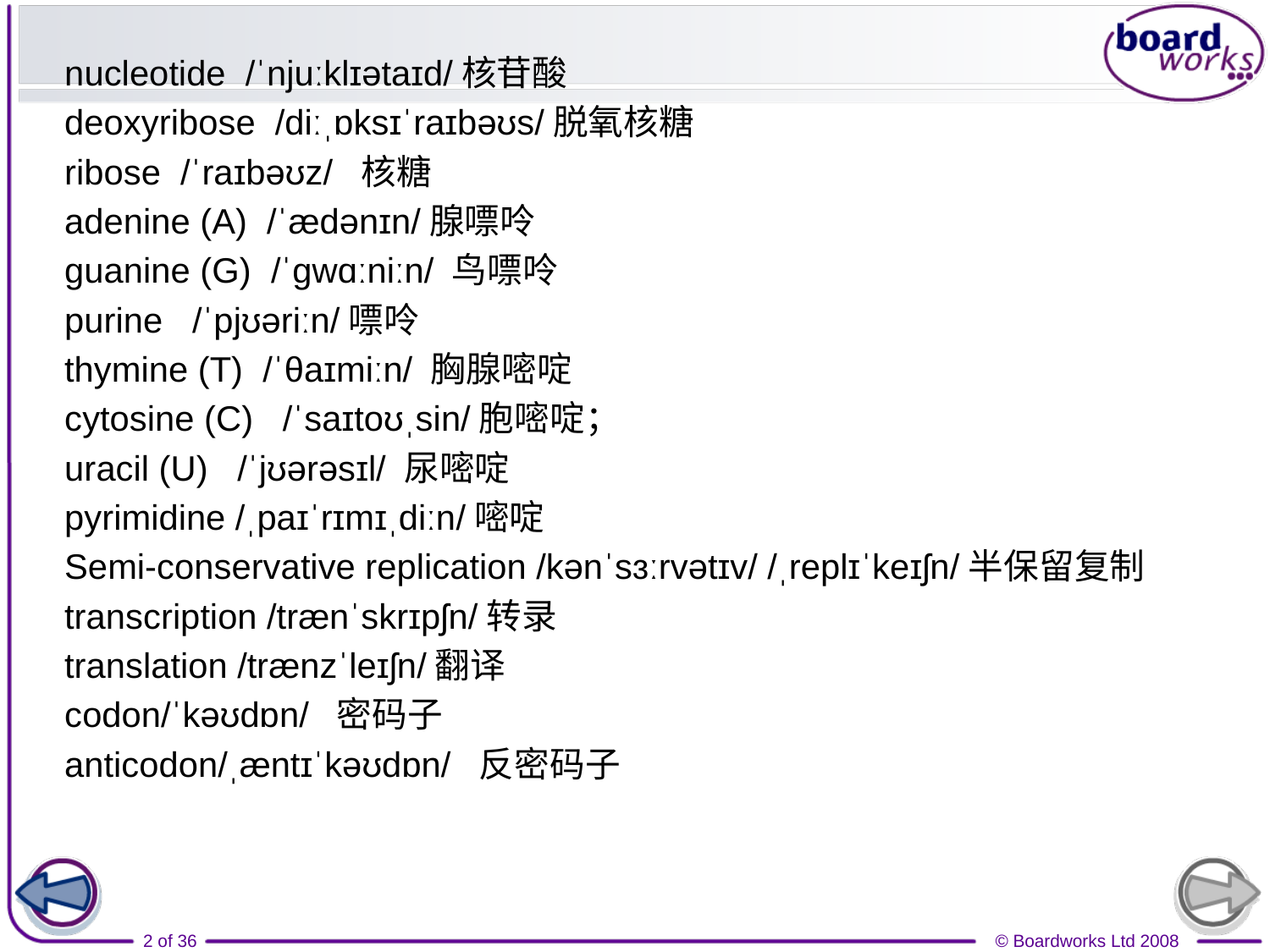

nucleotide  /ˈnjuːklɪətaɪd/核苷酸
deoxyribose  /diːˌɒksɪˈraɪbəʊs/脱氧核糖
ribose  /ˈraɪbəʊz/  核糖
adenine (A)  /ˈædənɪn/腺嘌呤
guanine (G)  /ˈɡwɑːniːn/ 鸟嘌呤
purine   /ˈpjʊəriːn/嘌呤
thymine (T)  /ˈθaɪmiːn/ 胸腺嘧啶
cytosine (C)   /ˈsaɪtoʊˌsin/胞嘧啶；
uracil (U)   /ˈjʊərəsɪl/ 尿嘧啶
pyrimidine /ˌpaɪˈrɪmɪˌdiːn/嘧啶
Semi-conservative replication /kənˈsɜːrvətɪv/ /ˌreplɪˈkeɪʃn/半保留复制
transcription /trænˈskrɪpʃn/转录
translation /trænzˈleɪʃn/翻译
codon/ˈkəʊdɒn/  密码子
anticodon/ˌæntɪˈkəʊdɒn/  反密码子